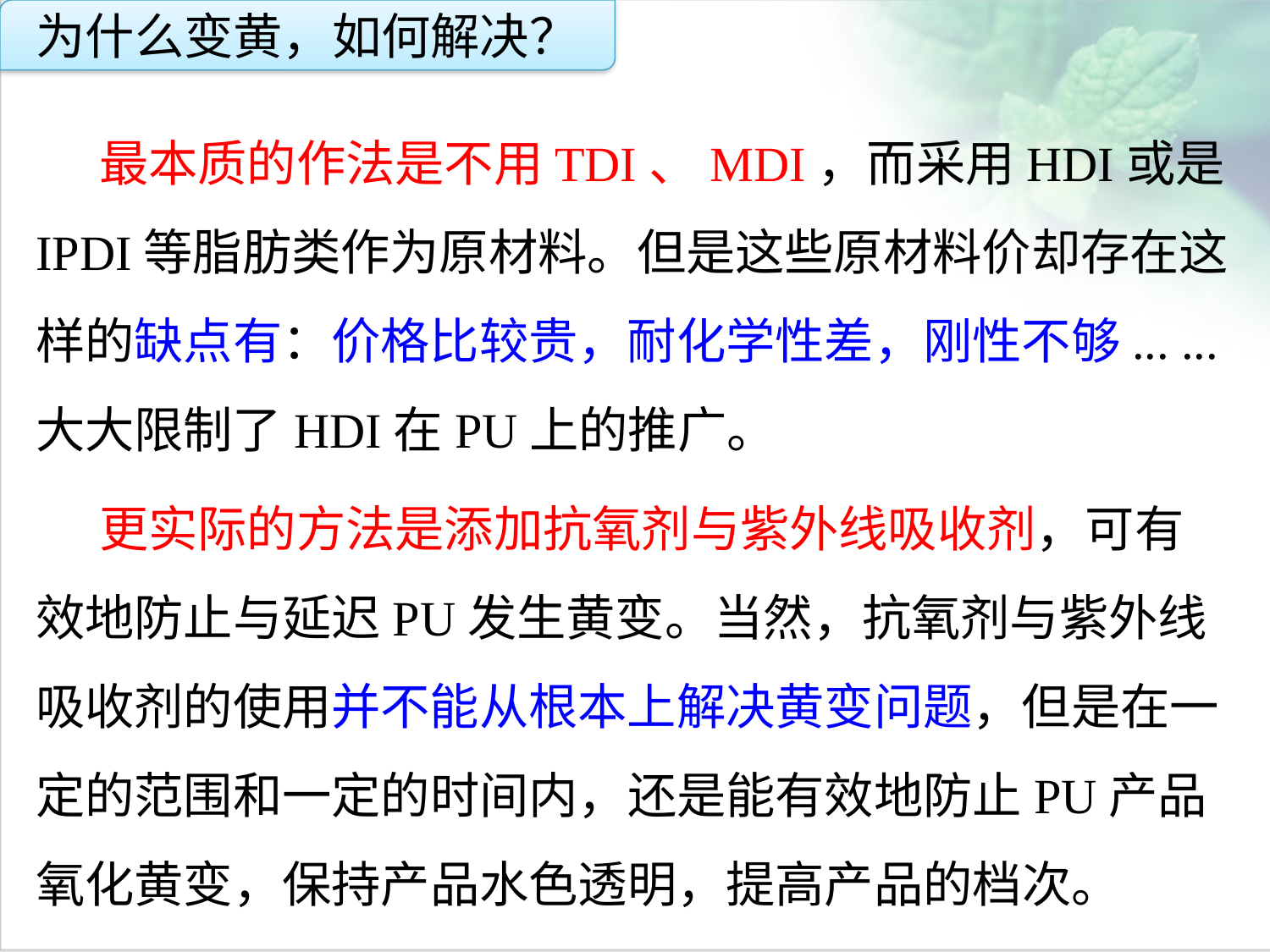

为什么变黄，如何解决？
最本质的作法是不用TDI、MDI，而采用HDI或是IPDI等脂肪类作为原材料。但是这些原材料价却存在这样的缺点有：价格比较贵，耐化学性差，刚性不够... ...大大限制了HDI在PU上的推广。
更实际的方法是添加抗氧剂与紫外线吸收剂，可有效地防止与延迟PU发生黄变。当然，抗氧剂与紫外线吸收剂的使用并不能从根本上解决黄变问题，但是在一定的范围和一定的时间内，还是能有效地防止PU产品氧化黄变，保持产品水色透明，提高产品的档次。
点击添加文本
点击添加文本
点击添加文本
点击添加文本